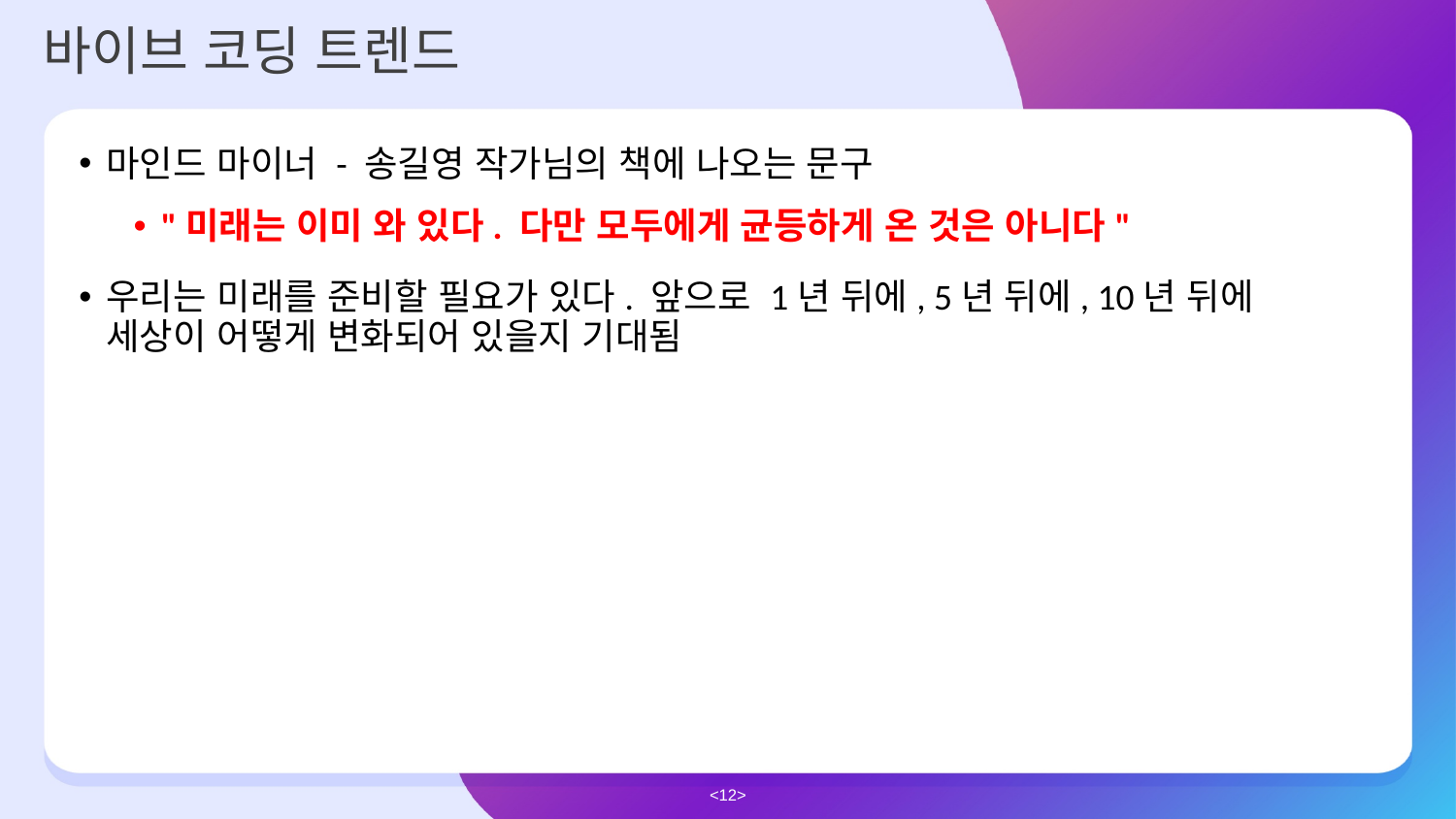

바이브 코딩 트렌드
마인드 마이너 - 송길영 작가님의 책에 나오는 문구
"미래는 이미 와 있다. 다만 모두에게 균등하게 온 것은 아니다"
우리는 미래를 준비할 필요가 있다. 앞으로 1년 뒤에, 5년 뒤에, 10년 뒤에 세상이 어떻게 변화되어 있을지 기대됨